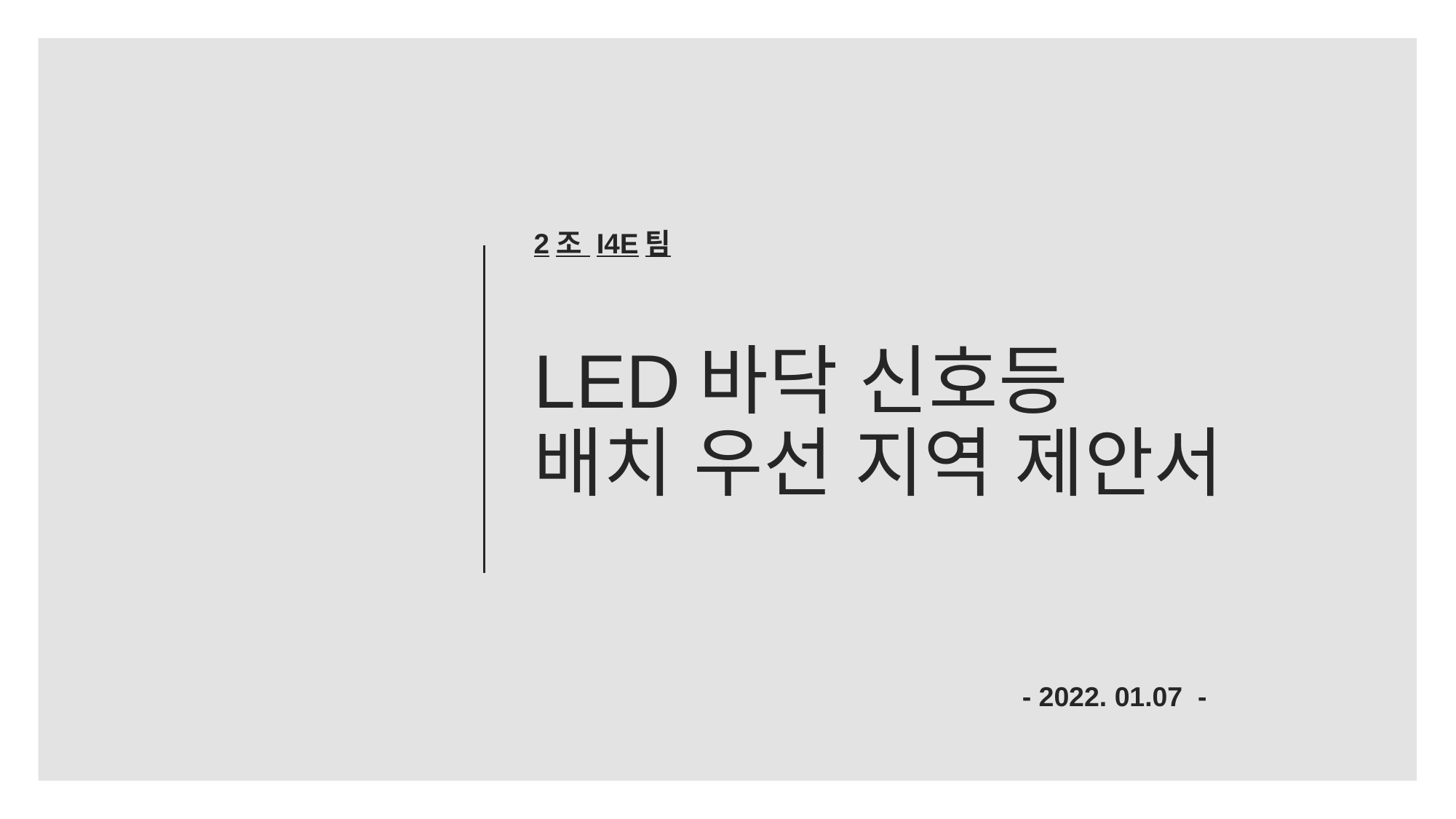

2조 I4E팀

LED바닥 신호등
배치 우선 지역 제안서

- 2022. 01.07  -